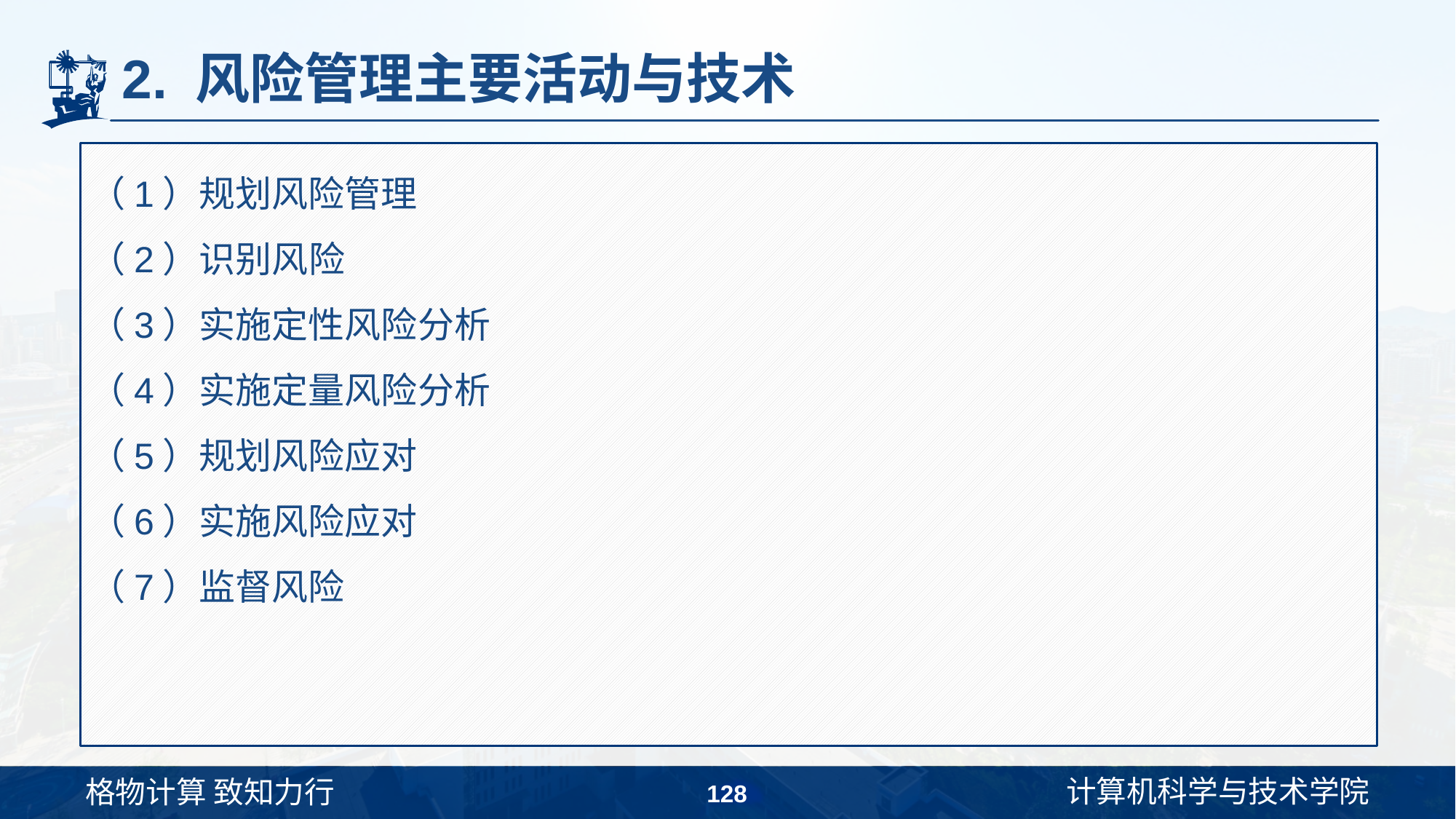

# 2. 风险管理主要活动与技术
（1）规划风险管理
（2）识别风险
（3）实施定性风险分析
（4）实施定量风险分析
（5）规划风险应对
（6）实施风险应对
（7）监督风险
128